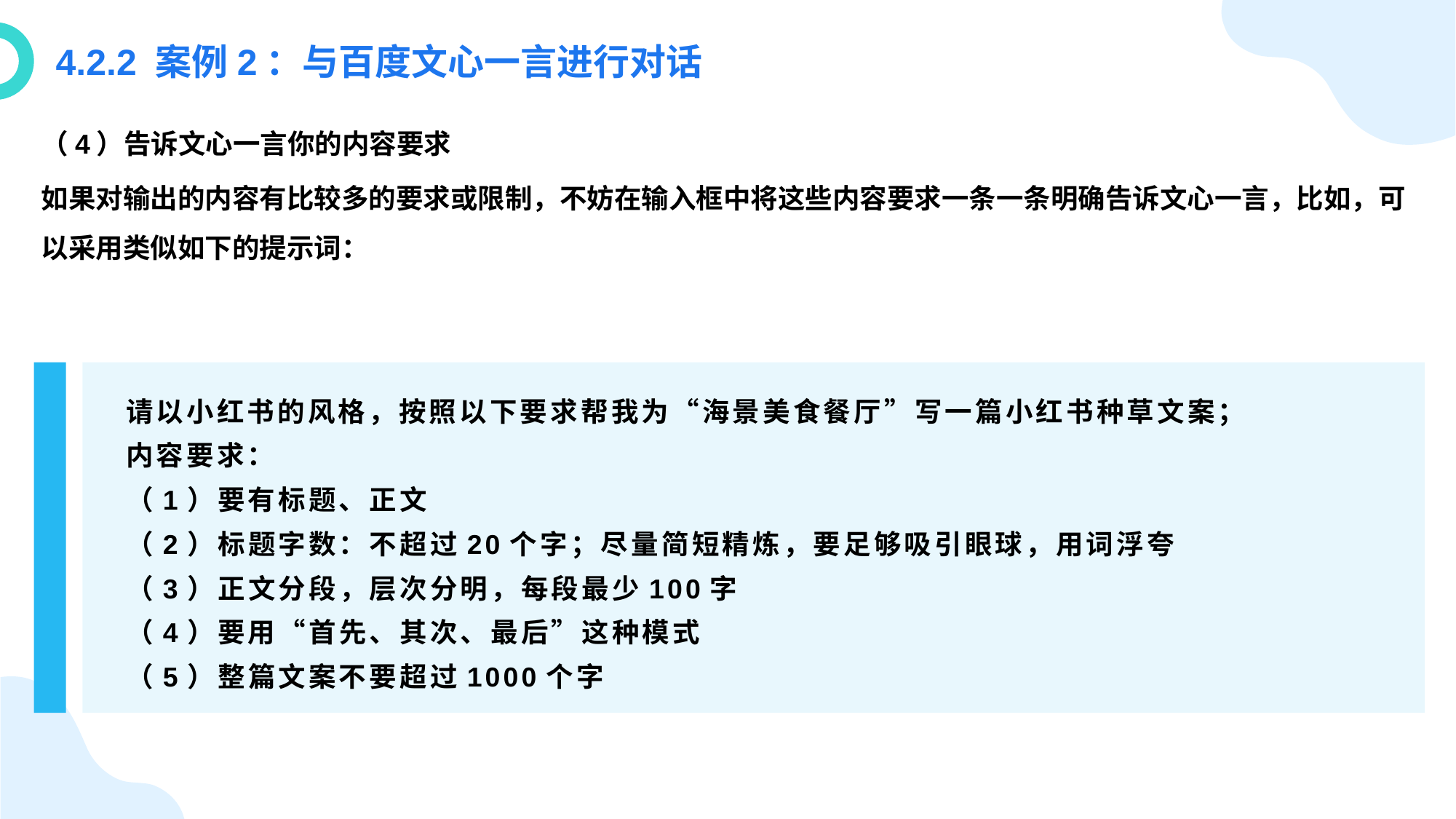

4.2.2 案例2：与百度文心一言进行对话

（4）告诉文心一言你的内容要求
如果对输出的内容有比较多的要求或限制，不妨在输入框中将这些内容要求一条一条明确告诉文心一言，比如，可以采用类似如下的提示词：

请以小红书的风格，按照以下要求帮我为“海景美食餐厅”写一篇小红书种草文案；
内容要求：
（1）要有标题、正文
（2）标题字数：不超过20个字；尽量简短精炼，要足够吸引眼球，用词浮夸
（3）正文分段，层次分明，每段最少100字
（4）要用“首先、其次、最后”这种模式
（5）整篇文案不要超过1000个字